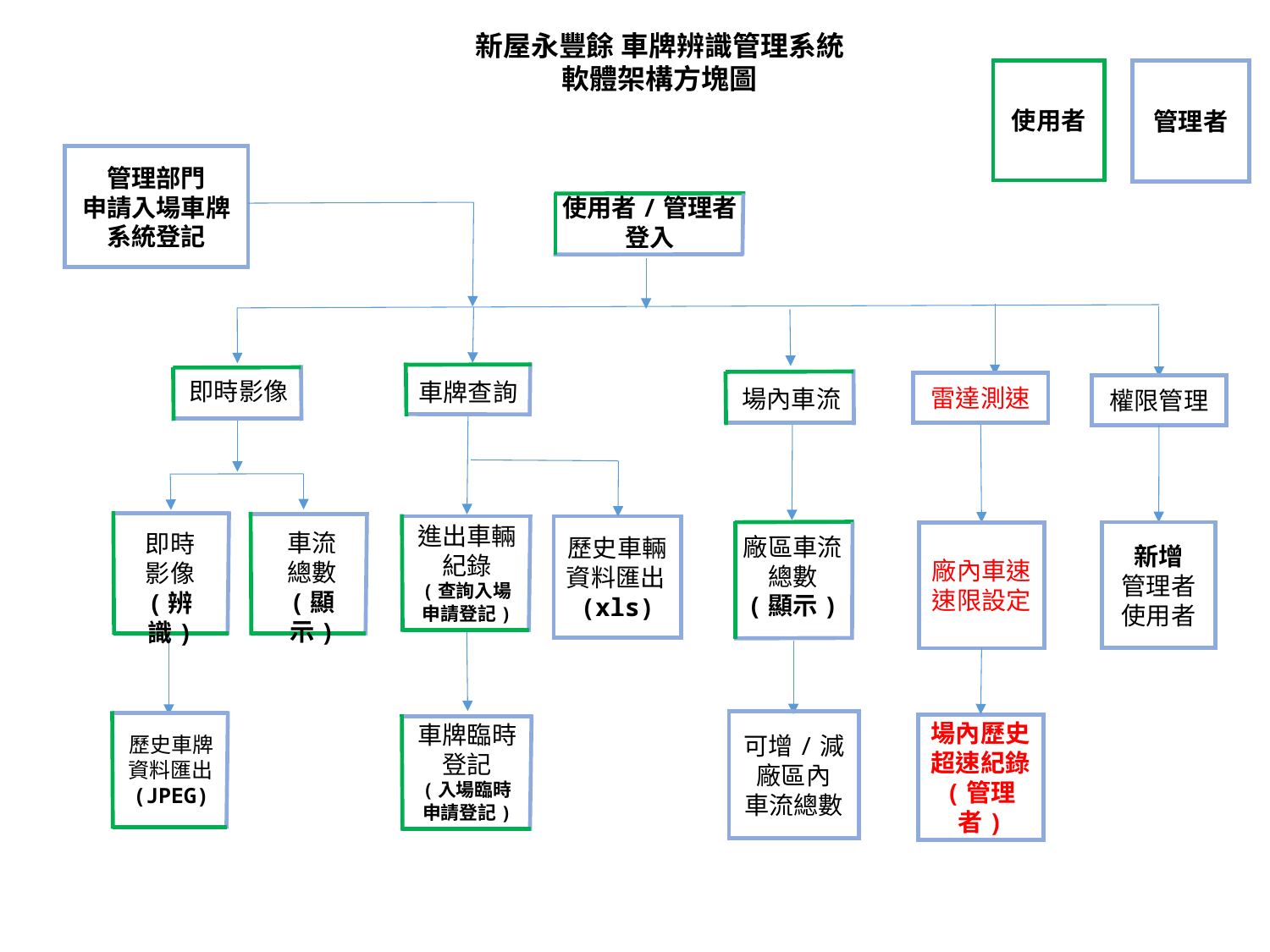

新屋永豐餘 車牌辨識管理系統
軟體架構方塊圖
使用者
管理者
管理部門
申請入場車牌系統登記
使用者/管理者
登入
車牌查詢
即時影像
場內車流
權限管理
即時影像
(辨識)
車流總數
(顯示)
進出車輛紀錄
(查詢入場申請登記)
歷史車輛資料匯出(xls)
廠區車流總數
(顯示)
新增
管理者使用者
歷史車牌資料匯出(JPEG)
可增/減
廠區內
車流總數
車牌臨時登記
(入場臨時申請登記)
雷達測速
廠內車速
速限設定
場內歷史超速紀錄
(管理者)